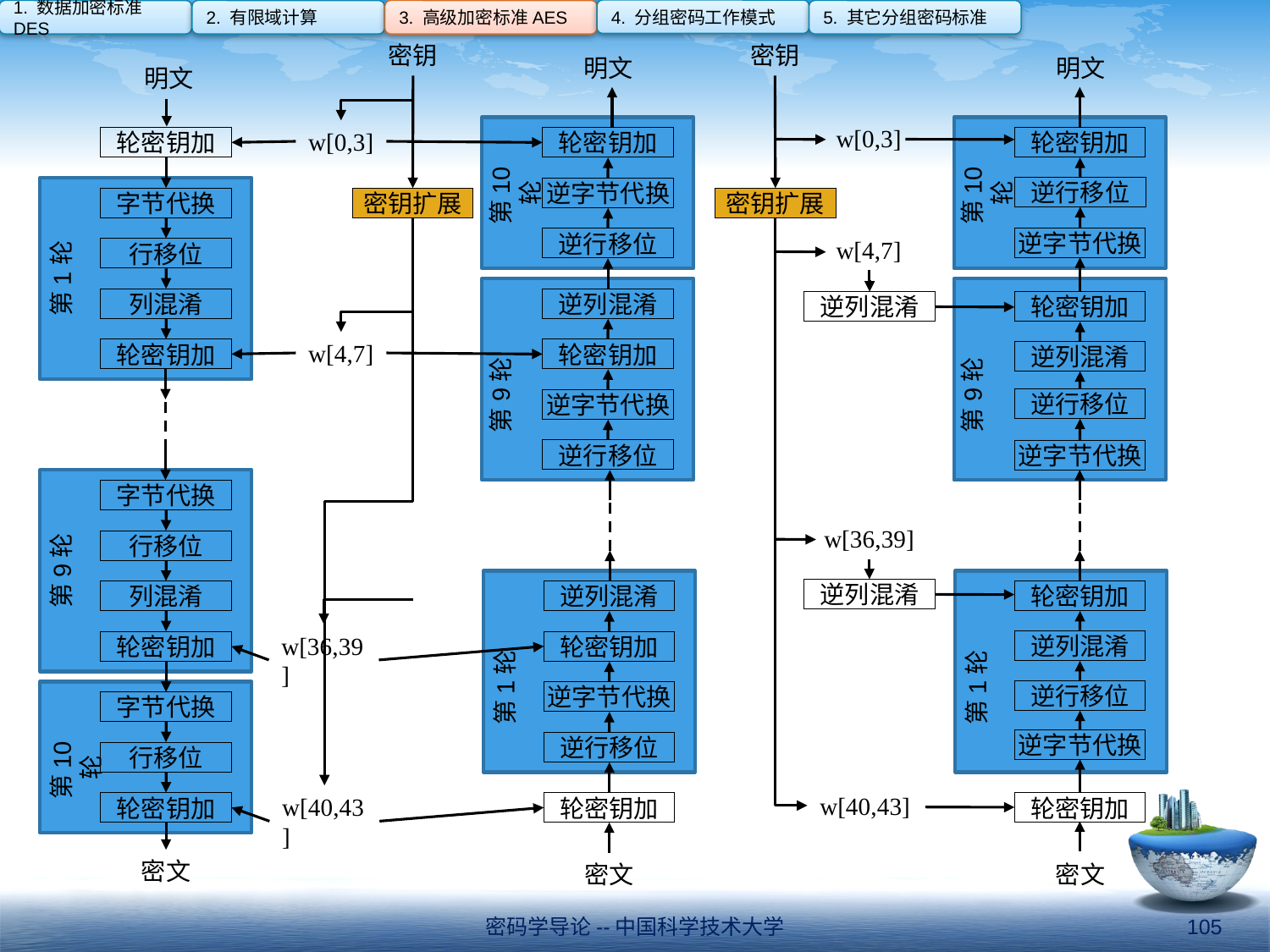

4. 分组密码工作模式
1. 数据加密标准DES
2. 有限域计算
3. 高级加密标准AES
5. 其它分组密码标准
密钥
明文
明文

轮密钥加
第10轮
逆字节代换
逆行移位
w[0,3]
轮密钥加

字节代换
行移位
第1轮
列混淆
轮密钥加
密钥扩展

逆列混淆
轮密钥加
第9轮
逆字节代换
逆行移位
w[4,7]

字节代换
行移位
第9轮
列混淆
轮密钥加

逆列混淆
轮密钥加
第1轮
逆字节代换
逆行移位
w[36,39]

字节代换
行移位
第10轮
轮密钥加
w[40,43]
轮密钥加
密文
密文
密钥
明文
w[0,3]

轮密钥加
第10轮
逆行移位
逆字节代换
密钥扩展
w[4,7]

轮密钥加
逆列混淆
第9轮
逆行移位
逆字节代换
逆列混淆
w[36,39]

轮密钥加
逆列混淆
第1轮
逆行移位
逆字节代换
逆列混淆
w[40,43]
轮密钥加
密文
密码学导论--中国科学技术大学
105